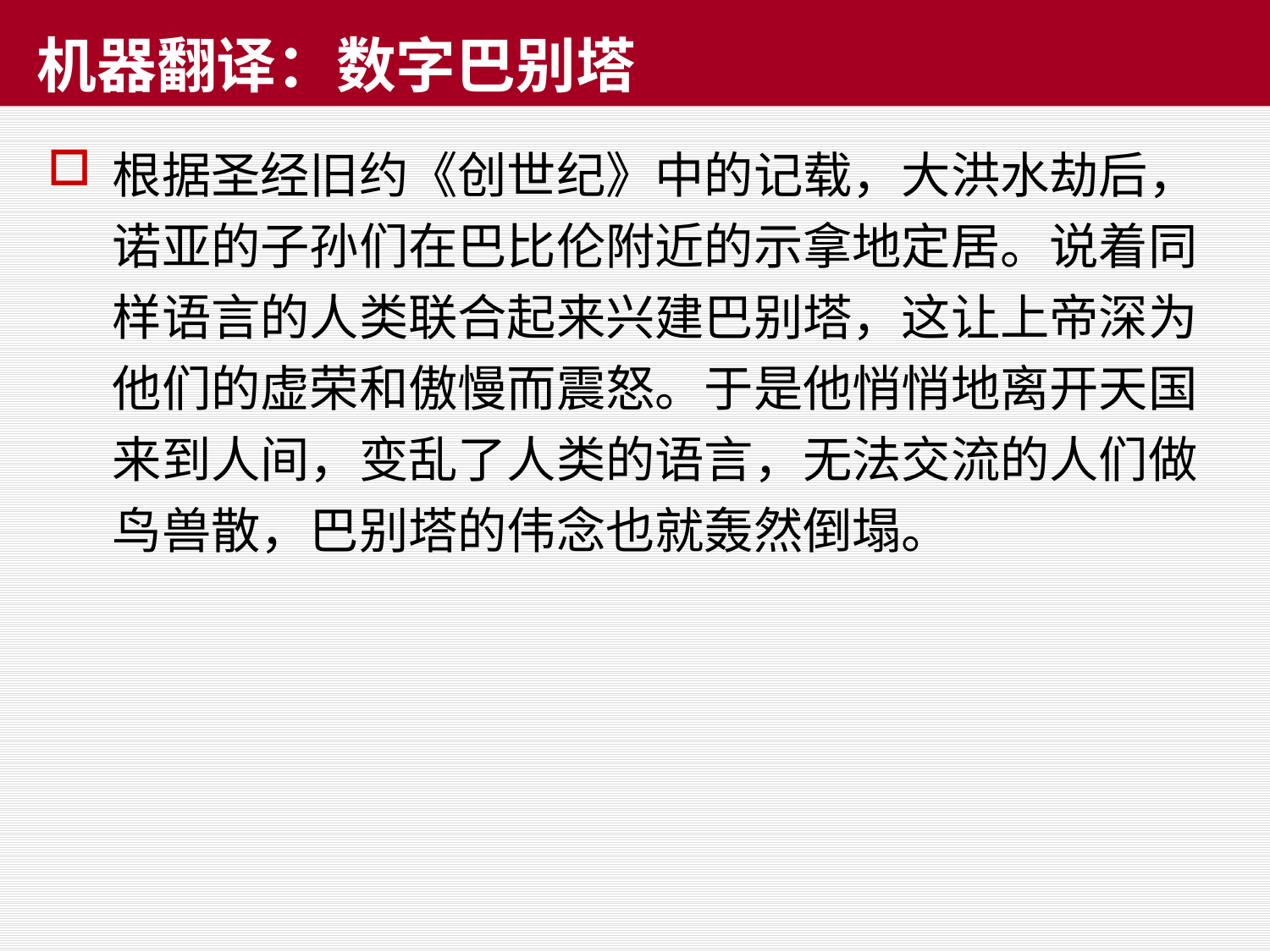

# 机器翻译：数字巴别塔
根据圣经旧约《创世纪》中的记载，大洪水劫后，诺亚的子孙们在巴比伦附近的示拿地定居。说着同样语言的人类联合起来兴建巴别塔，这让上帝深为他们的虚荣和傲慢而震怒。于是他悄悄地离开天国来到人间，变乱了人类的语言，无法交流的人们做鸟兽散，巴别塔的伟念也就轰然倒塌。